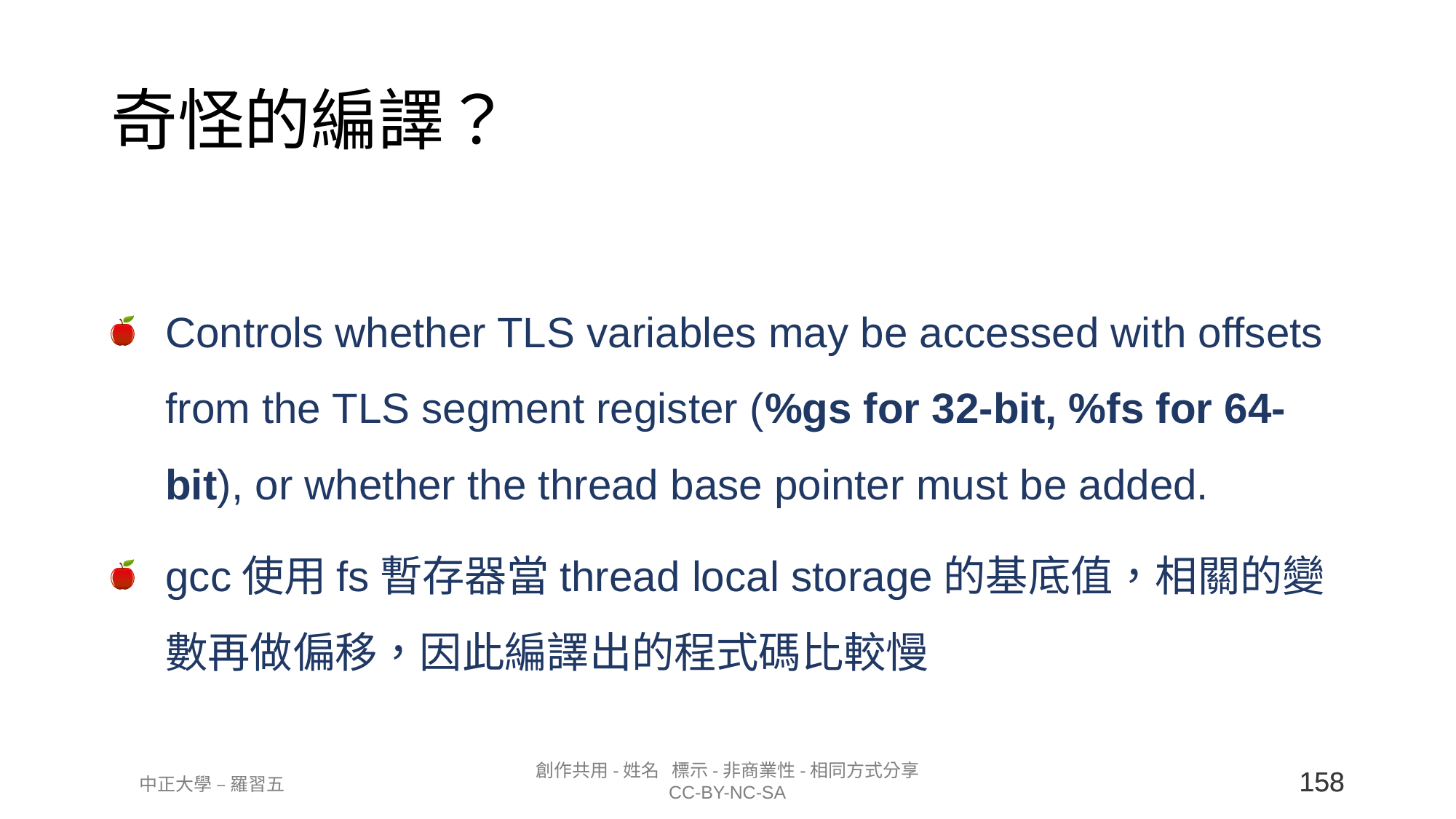

# 奇怪的編譯？
Controls whether TLS variables may be accessed with offsets from the TLS segment register (%gs for 32-bit, %fs for 64-bit), or whether the thread base pointer must be added.
gcc使用fs暫存器當thread local storage的基底值，相關的變數再做偏移，因此編譯出的程式碼比較慢